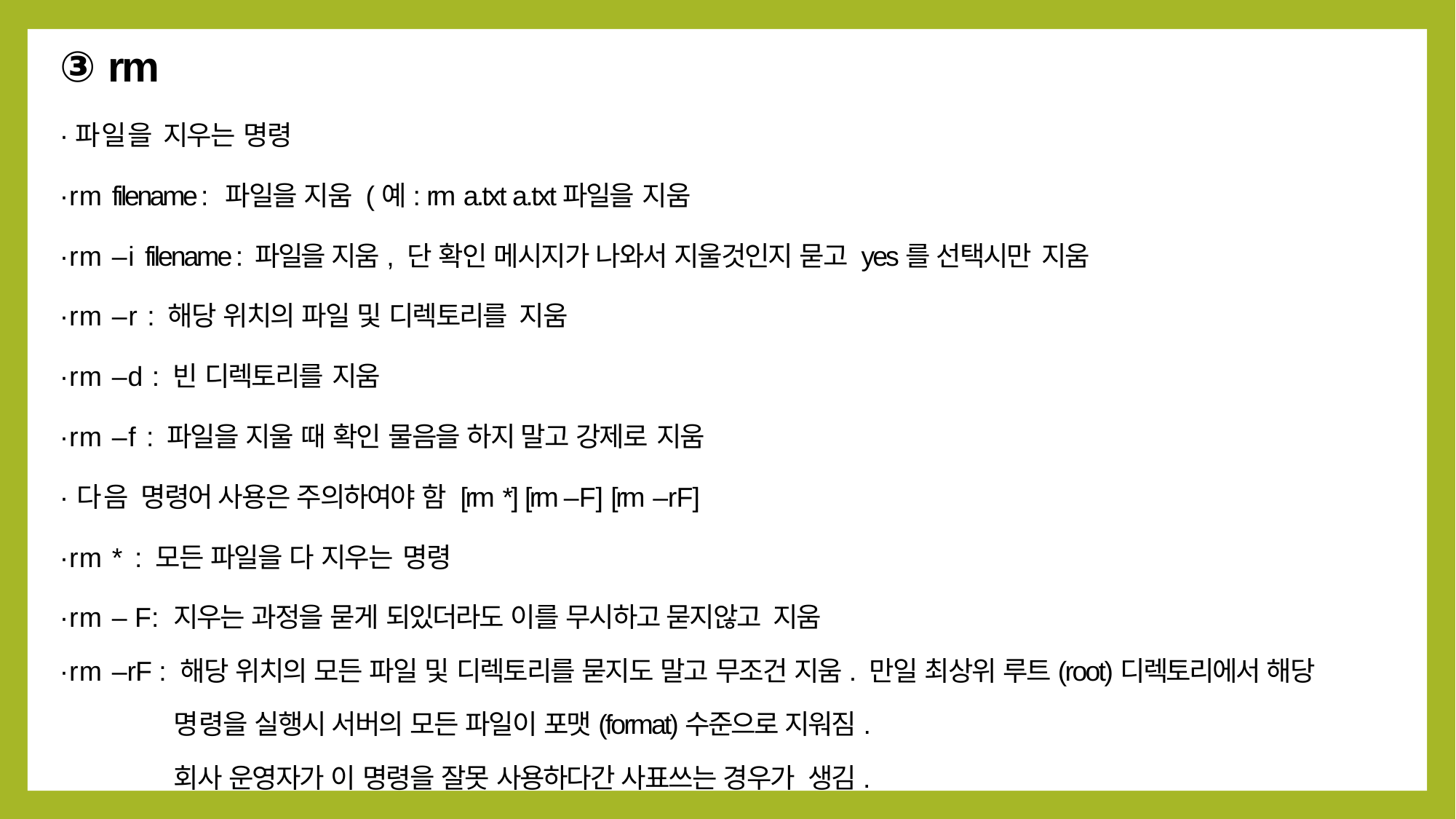

③ rm
∙파일을 지우는 명령
∙rm filename :  파일을 지움 (예: rm a.txt a.txt파일을 지움
∙rm –i filename : 파일을 지움, 단 확인 메시지가 나와서 지울것인지 묻고 yes를 선택시만 지움
∙rm –r : 해당 위치의 파일 및 디렉토리를 지움
∙rm –d : 빈 디렉토리를 지움
∙rm –f : 파일을 지울 때 확인 물음을 하지 말고 강제로 지움
∙다음 명령어 사용은 주의하여야 함 [rm *] [rm –F] [rm –rF]
∙rm *  : 모든 파일을 다 지우는 명령
∙rm – F: 지우는 과정을 묻게 되있더라도 이를 무시하고 묻지않고 지움
∙rm –rF : 해당 위치의 모든 파일 및 디렉토리를 묻지도 말고 무조건 지움. 만일 최상위 루트(root)디렉토리에서 해당
	  명령을 실행시 서버의 모든 파일이 포맷(format)수준으로 지워짐.
	  회사 운영자가 이 명령을 잘못 사용하다간 사표쓰는 경우가  생김.